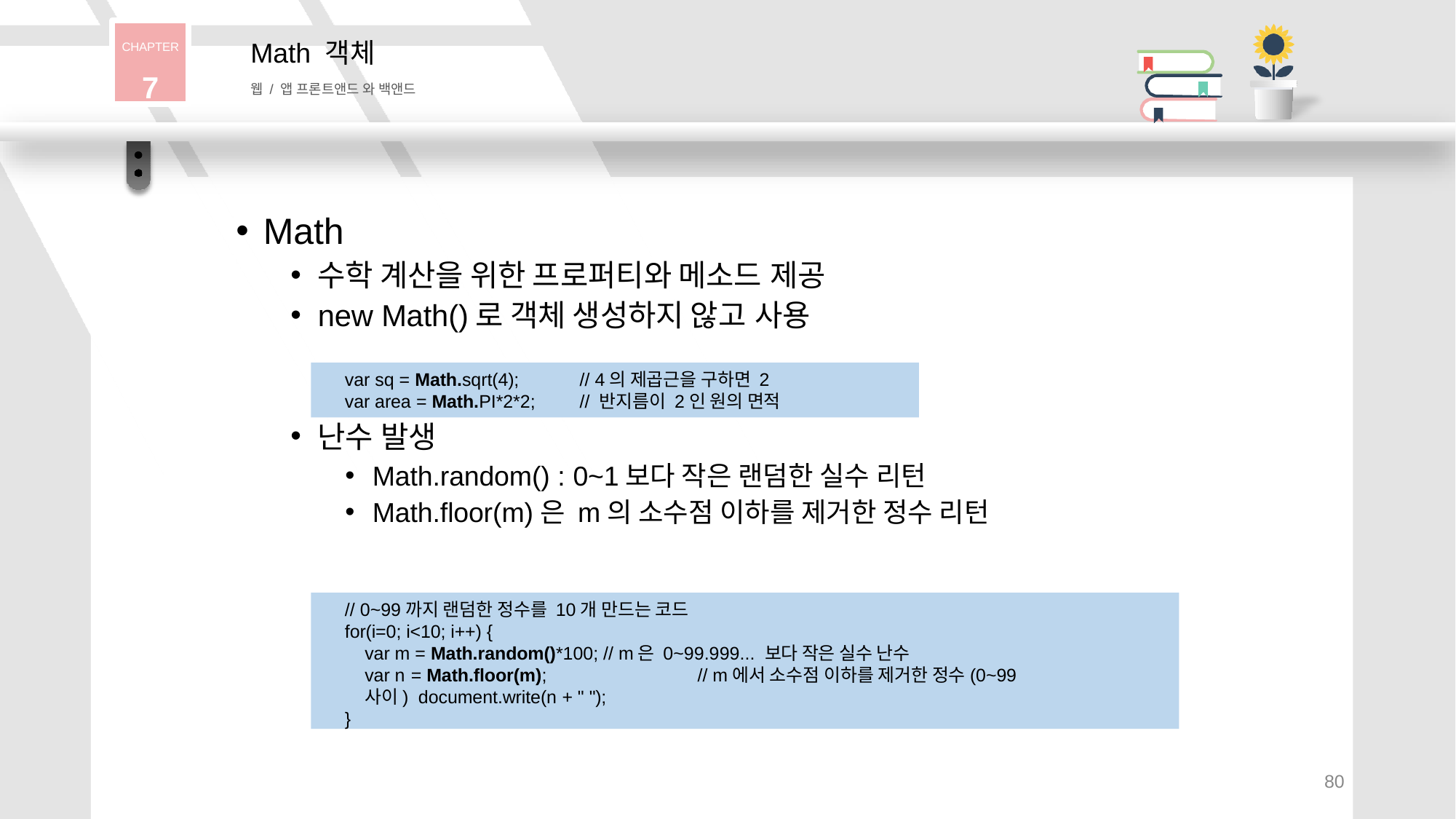

CHAPTER

7

Math 객체
웹 / 앱 프론트앤드 와 백앤드

Math
수학 계산을 위한 프로퍼티와 메소드 제공
new Math()로 객체 생성하지 않고 사용

var sq = Math.sqrt(4);
var area = Math.PI*2*2;
// 4의 제곱근을 구하면 2
// 반지름이 2인 원의 면적
난수 발생
Math.random() : 0~1보다 작은 랜덤한 실수 리턴
Math.floor(m)은 m의 소수점 이하를 제거한 정수 리턴
// 0~99까지 랜덤한 정수를 10개 만드는 코드
for(i=0; i<10; i++) {
var m = Math.random()*100; // m은 0~99.999... 보다 작은 실수 난수
var n = Math.floor(m);	// m에서 소수점 이하를 제거한 정수(0~99사이)  document.write(n + " ");
}
80